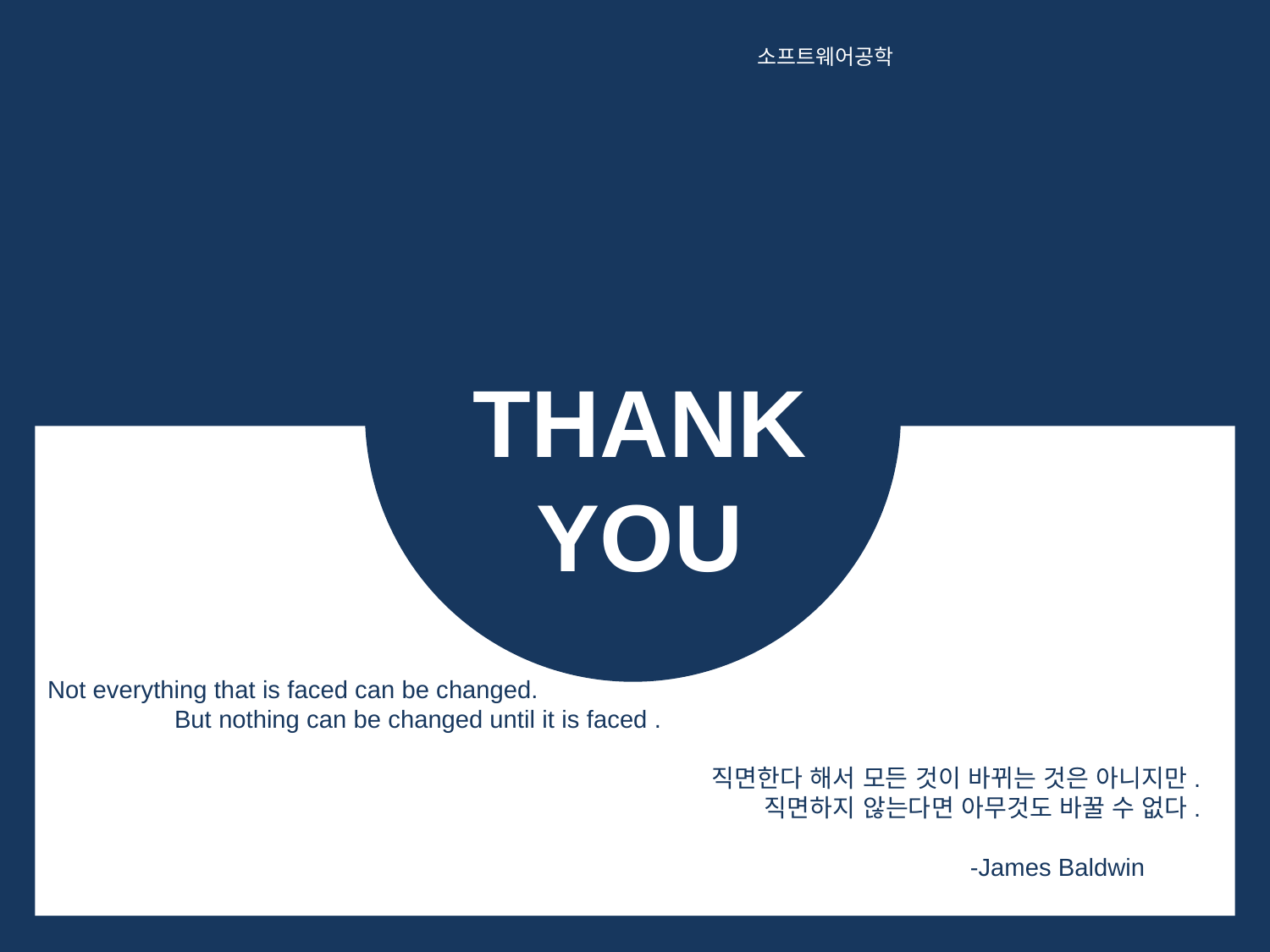

소프트웨어공학

THANK
YOU

Not everything that is faced can be changed.
	But nothing can be changed until it is faced .

                	  		 직면한다 해서 모든 것이 바뀌는 것은 아니지만.
				직면하지 않는다면 아무것도 바꿀 수 없다.

                                                         			               -James Baldwin